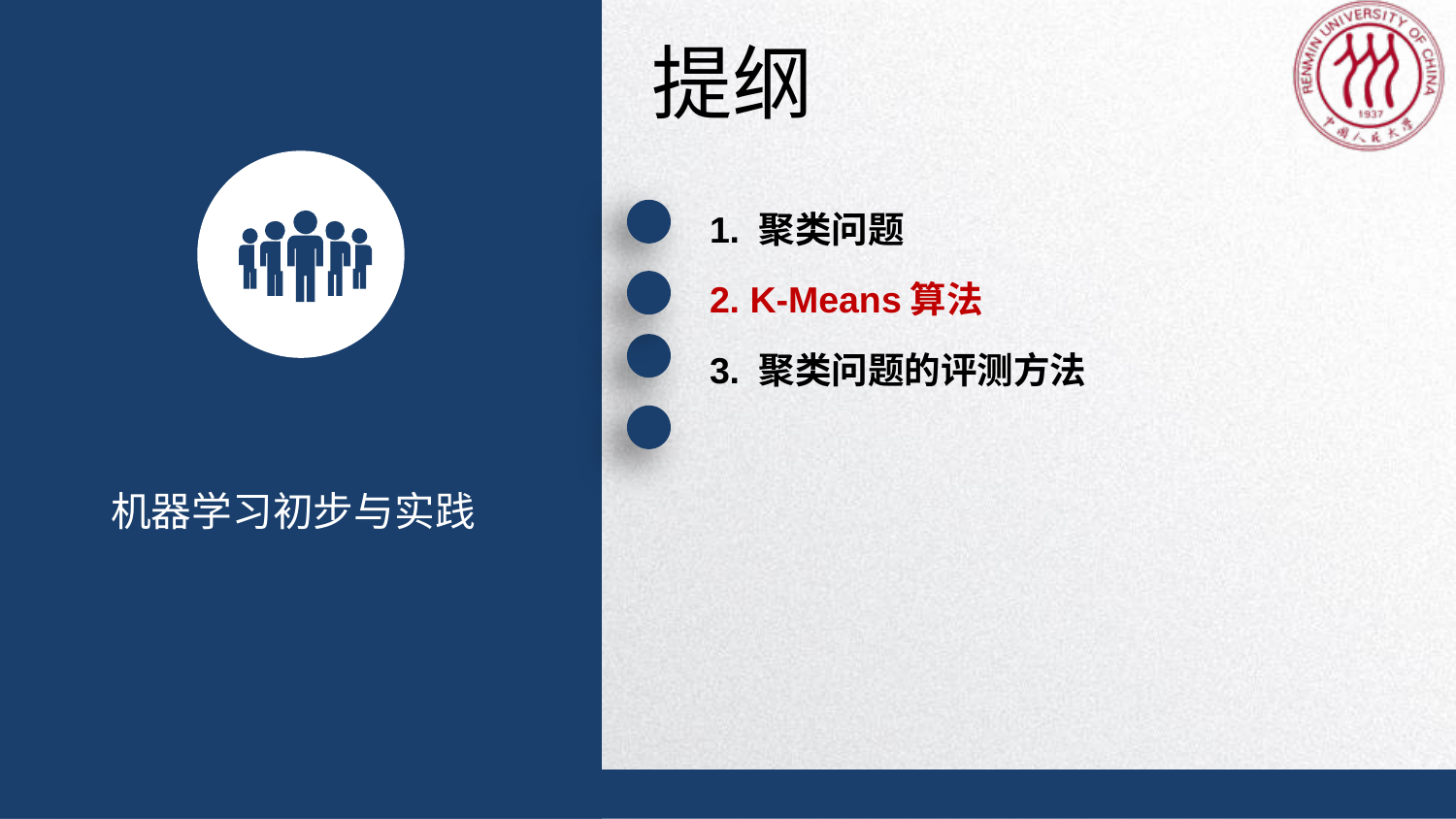

提纲

1. 聚类问题
2. K-Means算法
3. 聚类问题的评测方法

机器学习初步与实践